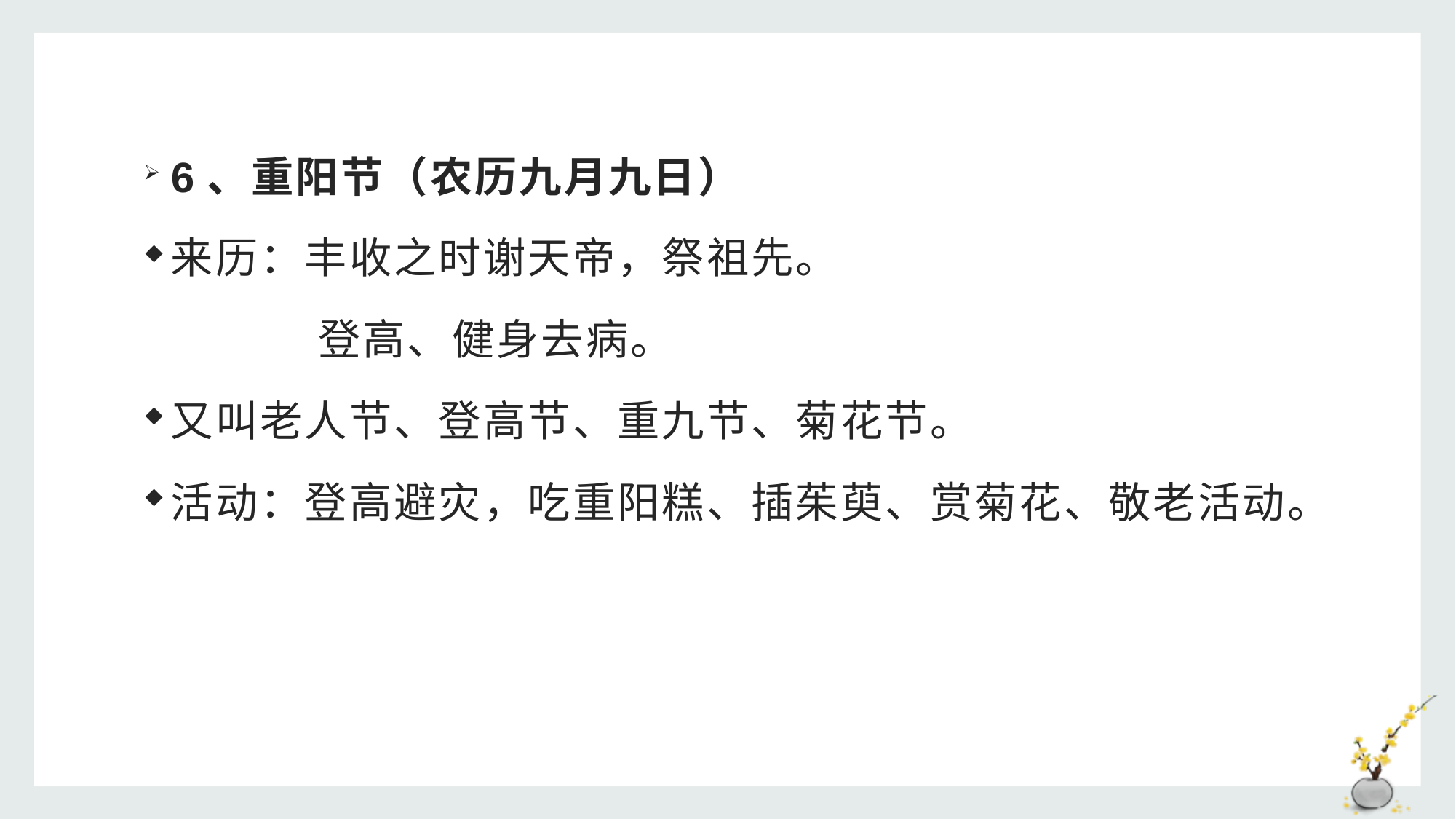

6、重阳节（农历九月九日）
来历：丰收之时谢天帝，祭祖先。
              登高、健身去病。
又叫老人节、登高节、重九节、菊花节。
活动：登高避灾，吃重阳糕、插茱萸、赏菊花、敬老活动。